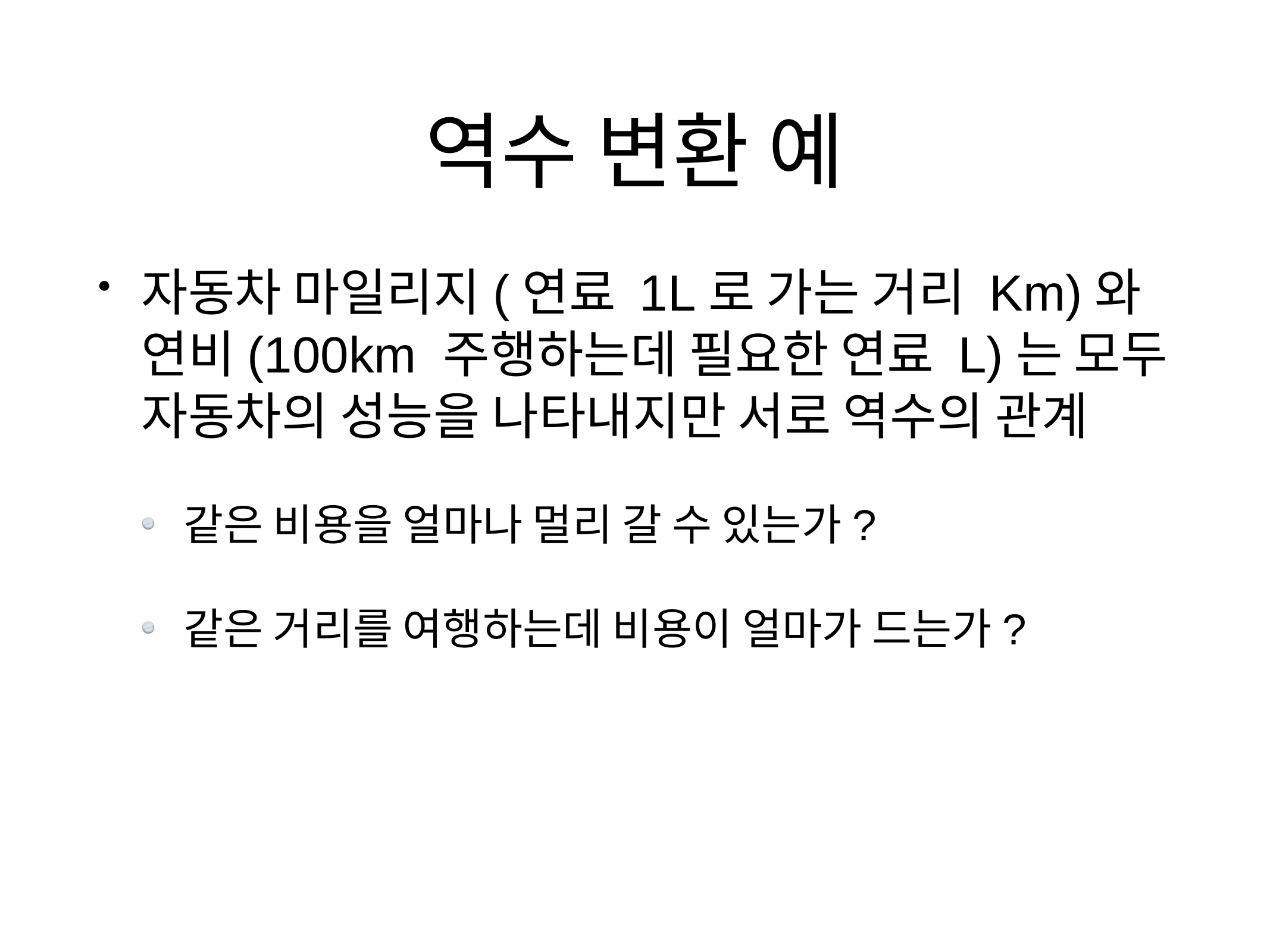

# 역수 변환 예
자동차 마일리지(연료 1L로 가는 거리 Km)와 연비(100km 주행하는데 필요한 연료 L)는 모두 자동차의 성능을 나타내지만 서로 역수의 관계
같은 비용을 얼마나 멀리 갈 수 있는가?
같은 거리를 여행하는데 비용이 얼마가 드는가?
146